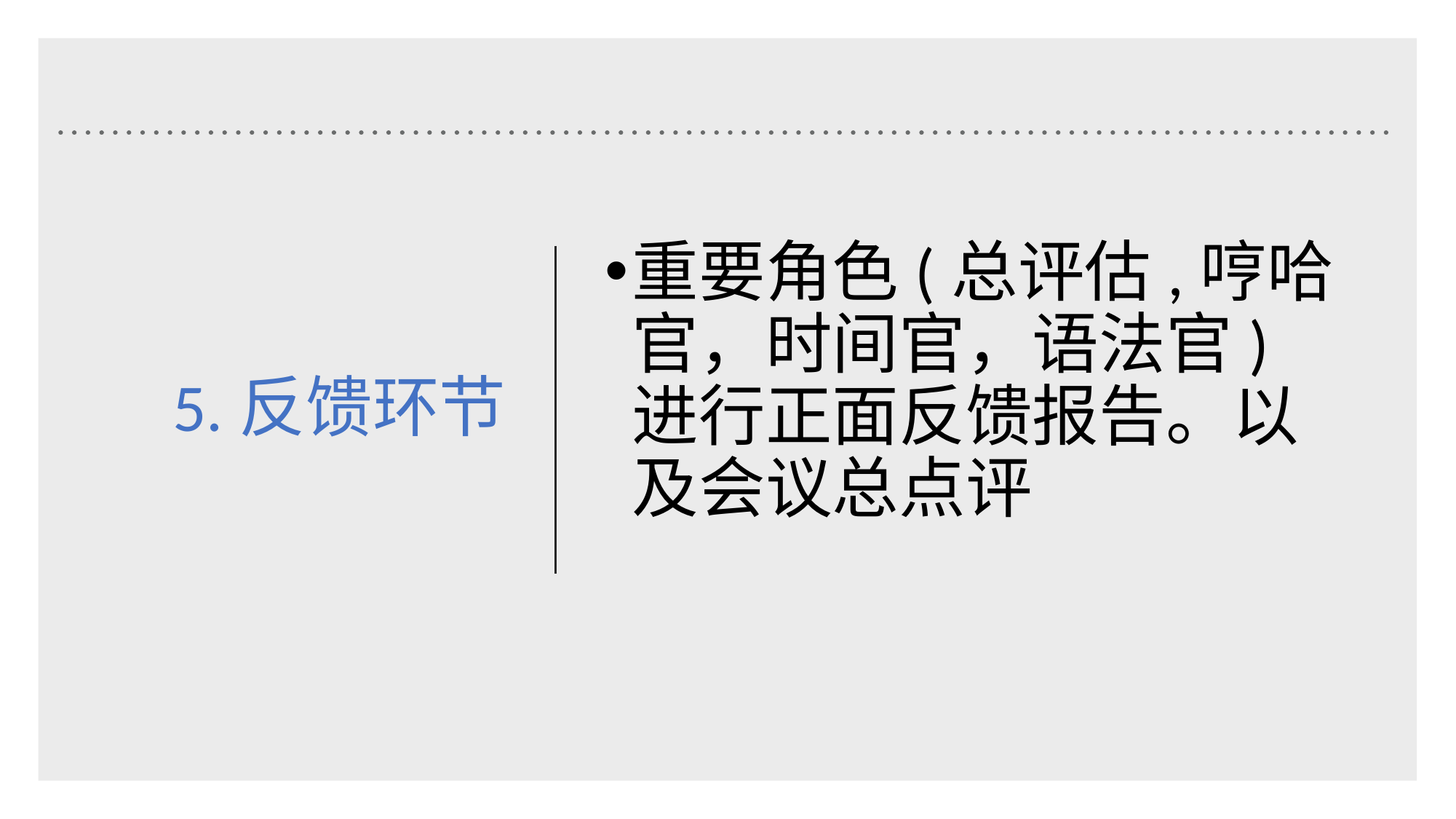

# 5.反馈环节
重要角色(总评估,哼哈官，时间官，语法官)进行正面反馈报告。以及会议总点评